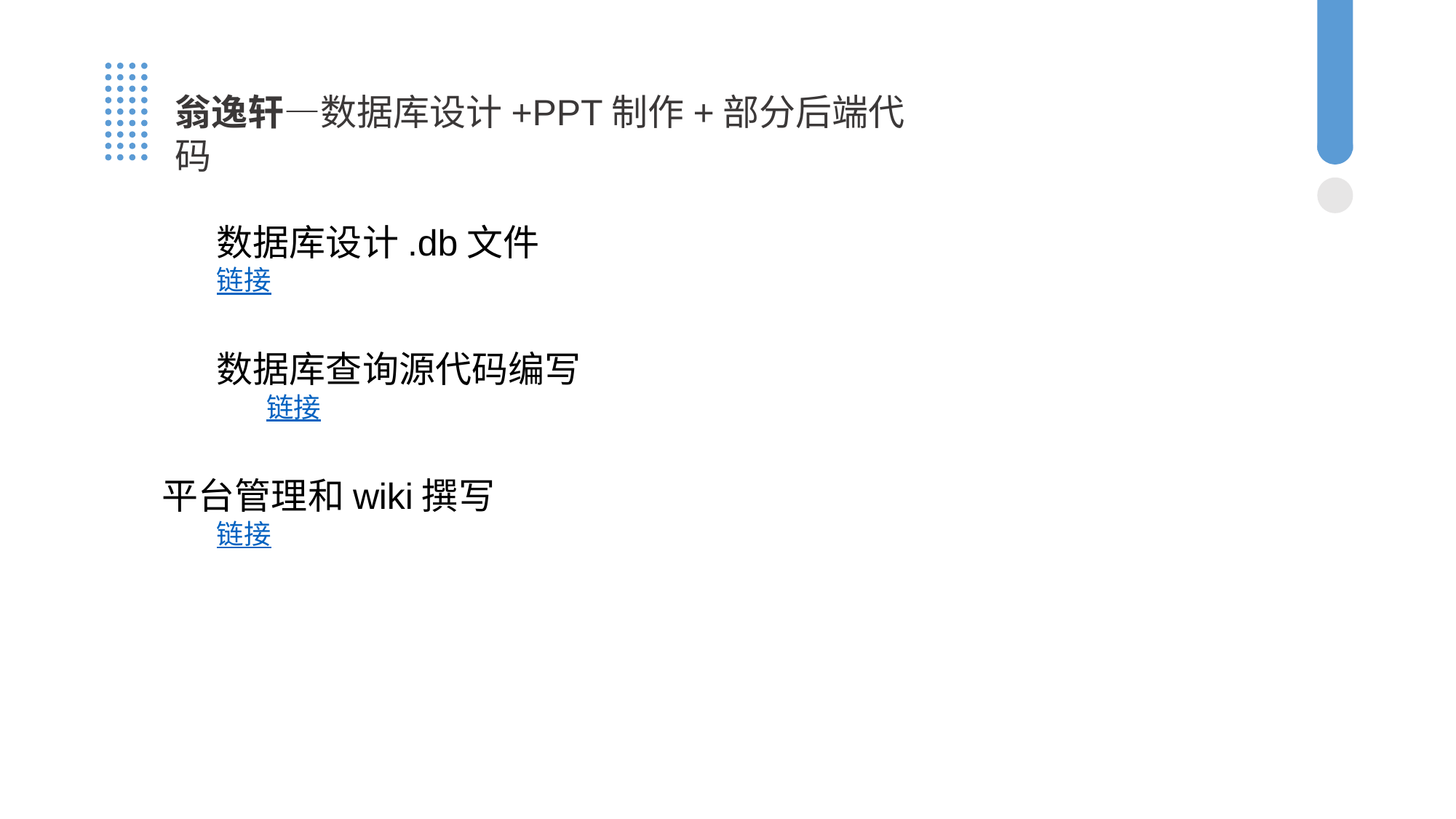

翁逸轩—数据库设计+PPT制作+部分后端代码

数据库设计.db文件
链接

数据库查询源代码编写
       链接

平台管理和wiki撰写
链接